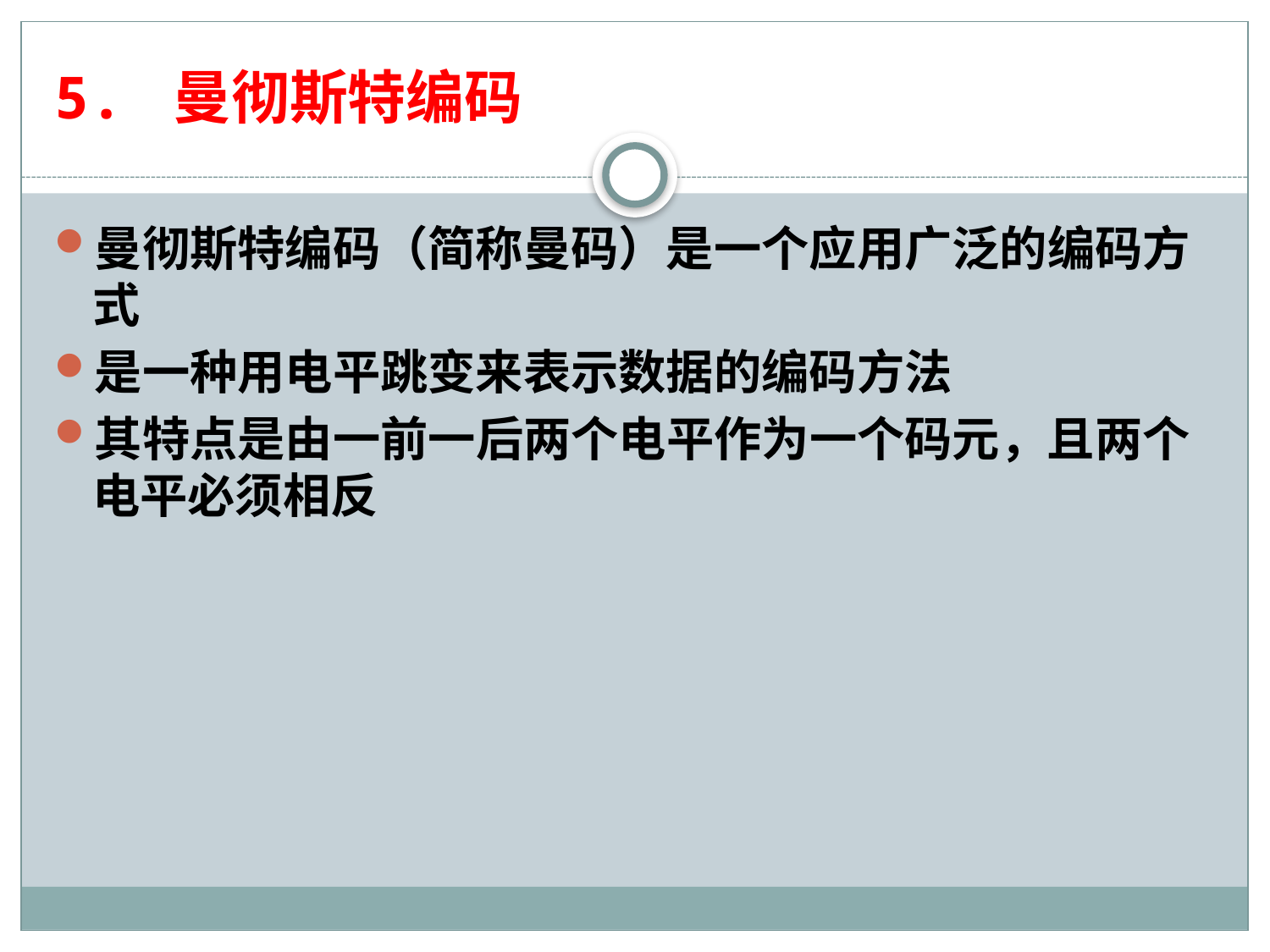

# 5. 曼彻斯特编码
曼彻斯特编码（简称曼码）是一个应用广泛的编码方式
是一种用电平跳变来表示数据的编码方法
其特点是由一前一后两个电平作为一个码元，且两个电平必须相反